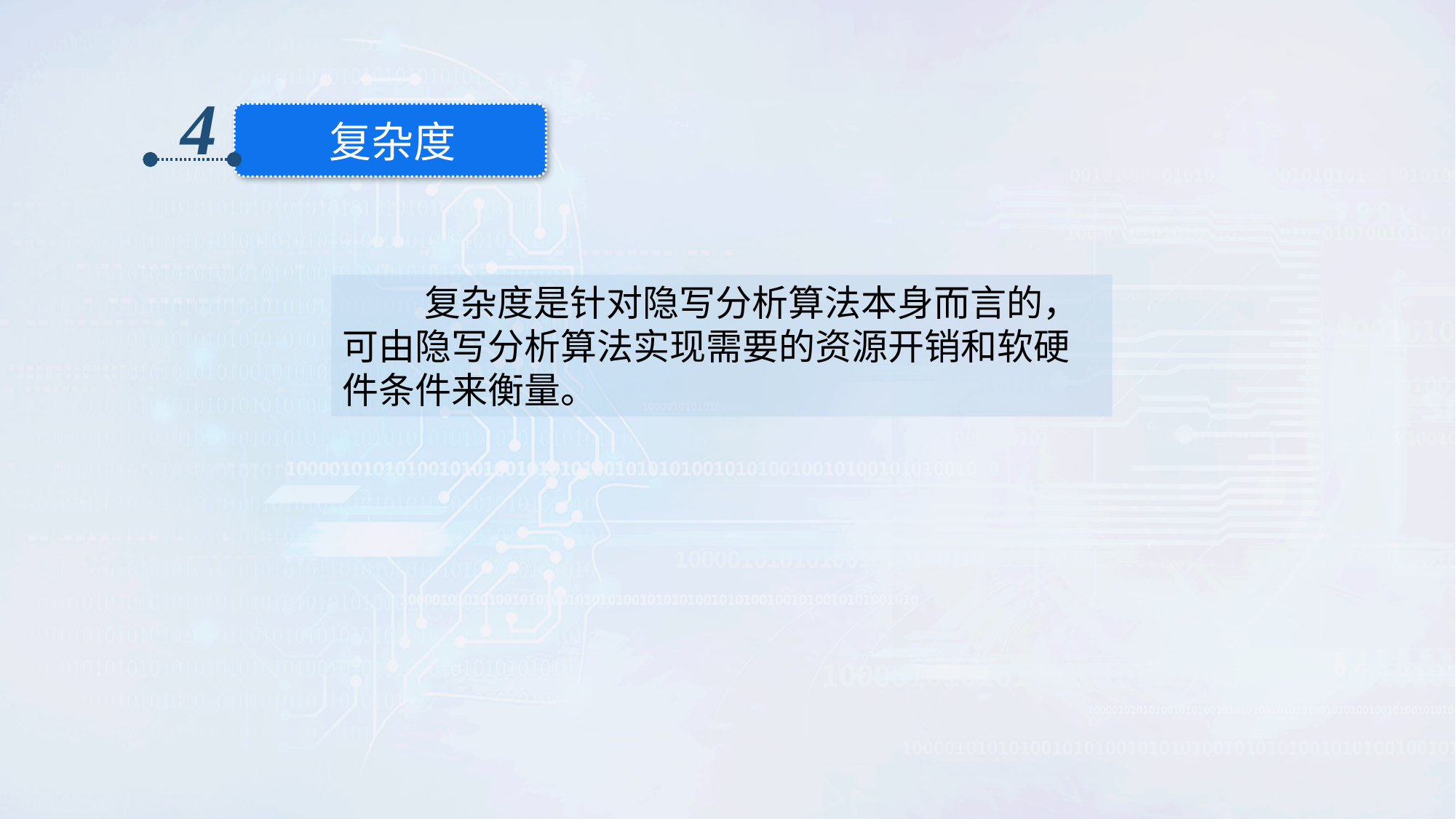

4

复杂度
         复杂度是针对隐写分析算法本身而言的，可由隐写分析算法实现需要的资源开销和软硬件条件来衡量。